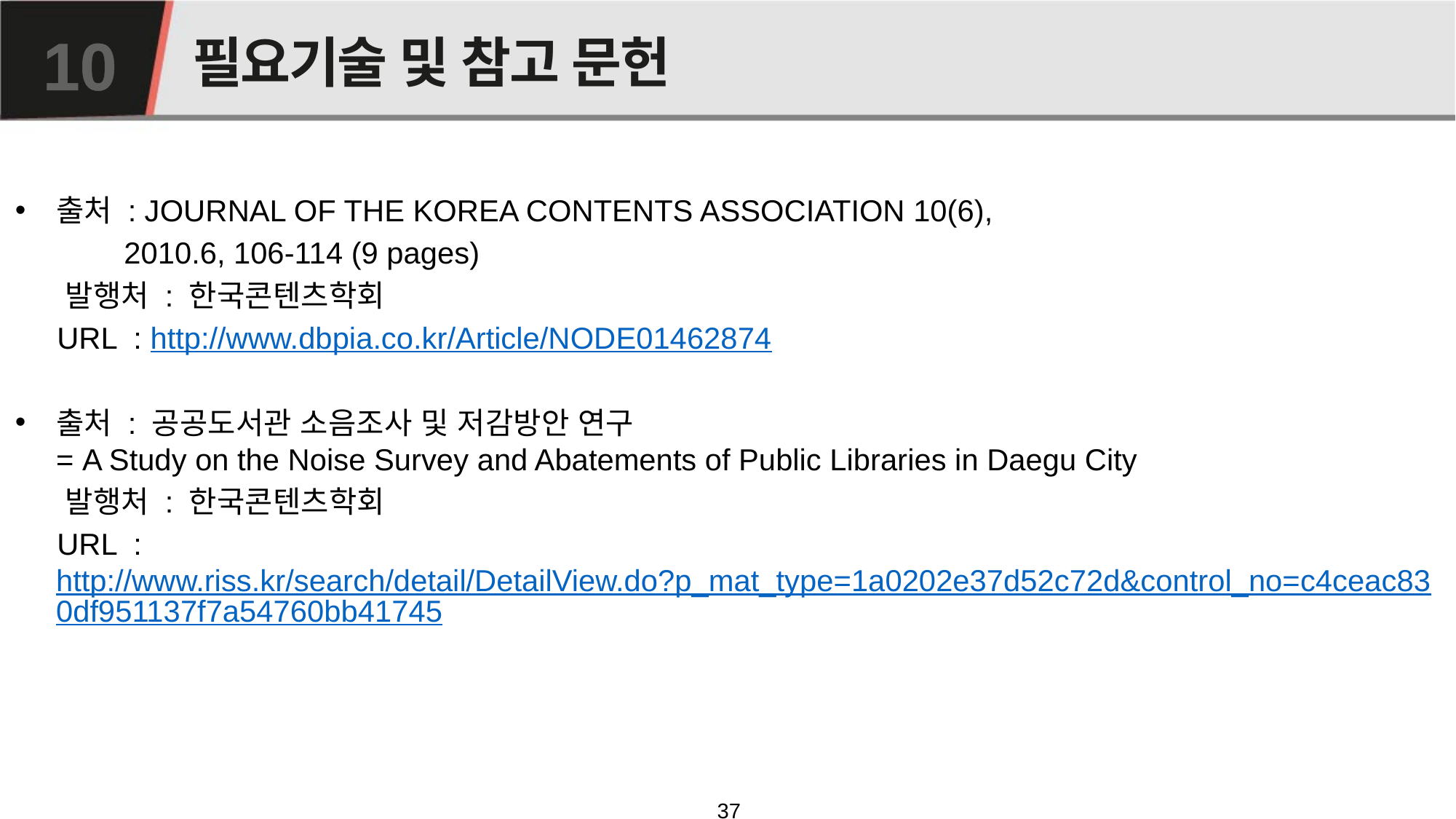

# 필요기술 및 참고 문헌
10
출처 : JOURNAL OF THE KOREA CONTENTS ASSOCIATION 10(6),
             2010.6, 106-114 (9 pages)
     발행처 : 한국콘텐츠학회
     URL  : http://www.dbpia.co.kr/Article/NODE01462874

출처 : 공공도서관 소음조사 및 저감방안 연구
= A Study on the Noise Survey and Abatements of Public Libraries in Daegu City
     발행처 : 한국콘텐츠학회
     URL  : http://www.riss.kr/search/detail/DetailView.do?p_mat_type=1a0202e37d52c72d&control_no=c4ceac830df951137f7a54760bb41745

37